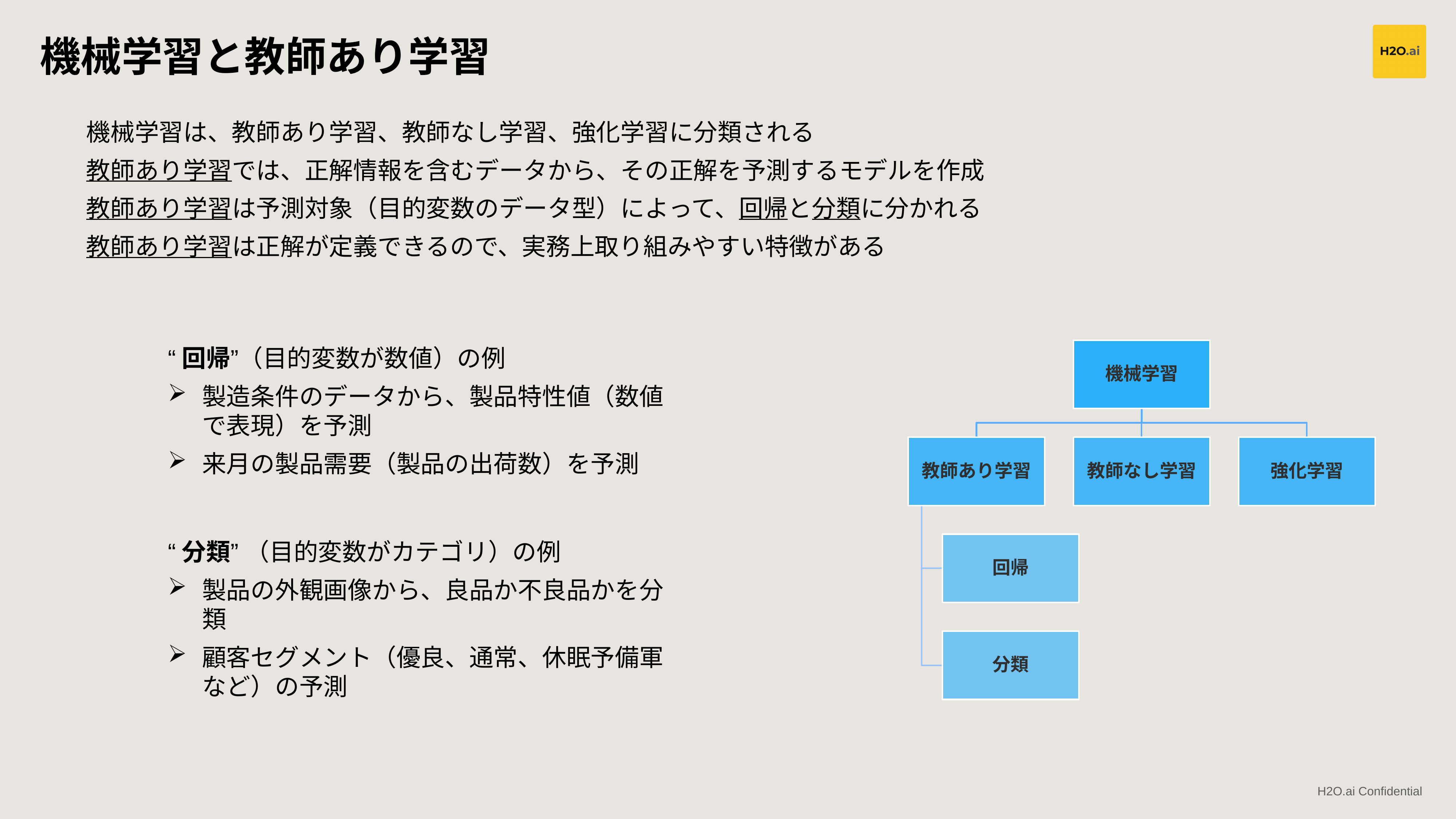

機械学習と教師あり学習
機械学習は、教師あり学習、教師なし学習、強化学習に分類される
教師あり学習では、正解情報を含むデータから、その正解を予測するモデルを作成
教師あり学習は予測対象（目的変数のデータ型）によって、回帰と分類に分かれる
教師あり学習は正解が定義できるので、実務上取り組みやすい特徴がある
機械学習
教師あり学習
回帰
分類
教師なし学習
強化学習
“回帰”（目的変数が数値）の例
製造条件のデータから、製品特性値（数値で表現）を予測
来月の製品需要（製品の出荷数）を予測
“分類” （目的変数がカテゴリ）の例
製品の外観画像から、良品か不良品かを分類
顧客セグメント（優良、通常、休眠予備軍など）の予測